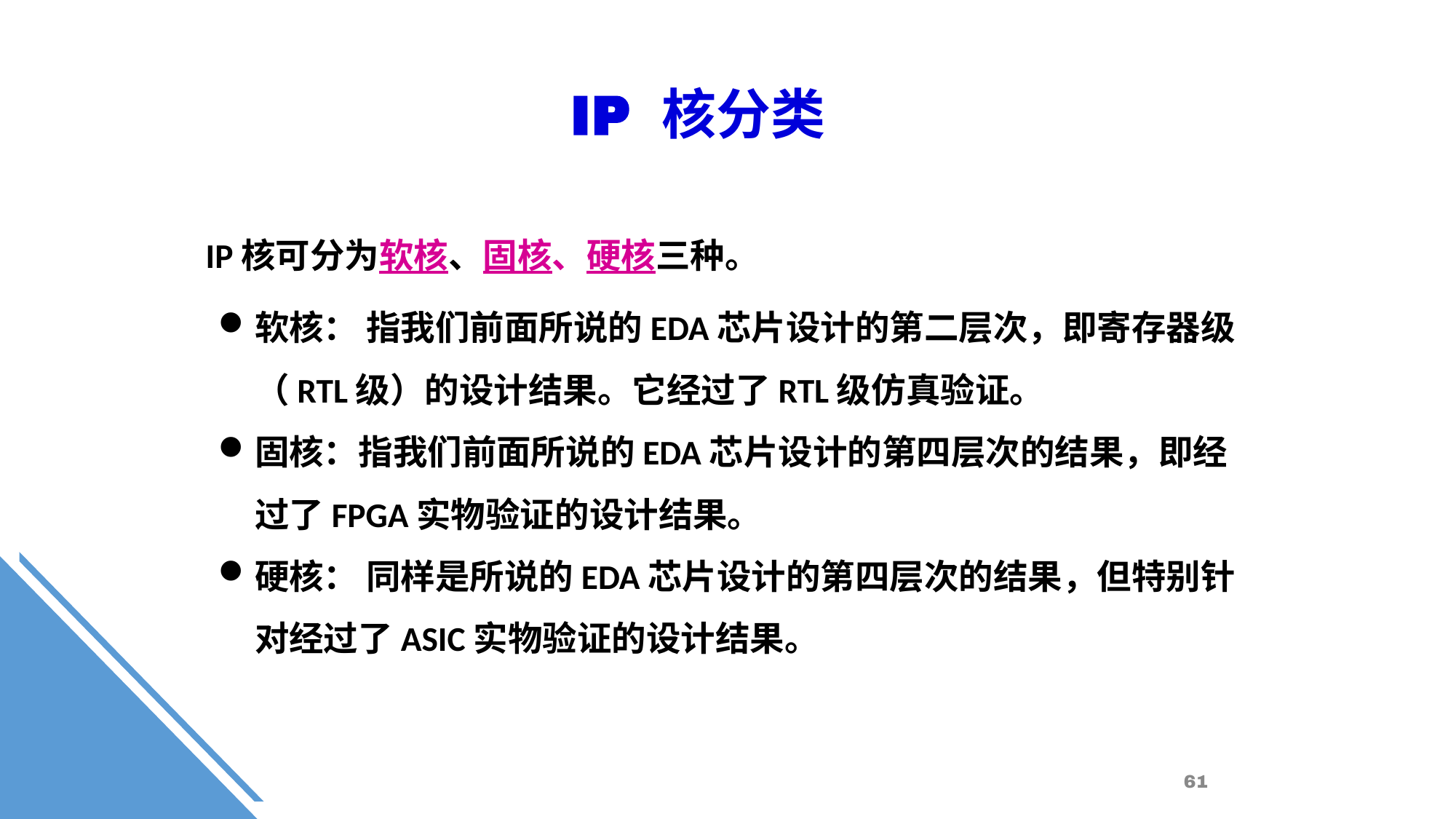

IP 核分类
IP核可分为软核、固核、硬核三种。
软核： 指我们前面所说的EDA芯片设计的第二层次，即寄存器级（RTL级）的设计结果。它经过了RTL级仿真验证。
固核：指我们前面所说的EDA芯片设计的第四层次的结果，即经过了FPGA实物验证的设计结果。
硬核： 同样是所说的EDA芯片设计的第四层次的结果，但特别针对经过了ASIC实物验证的设计结果。
61